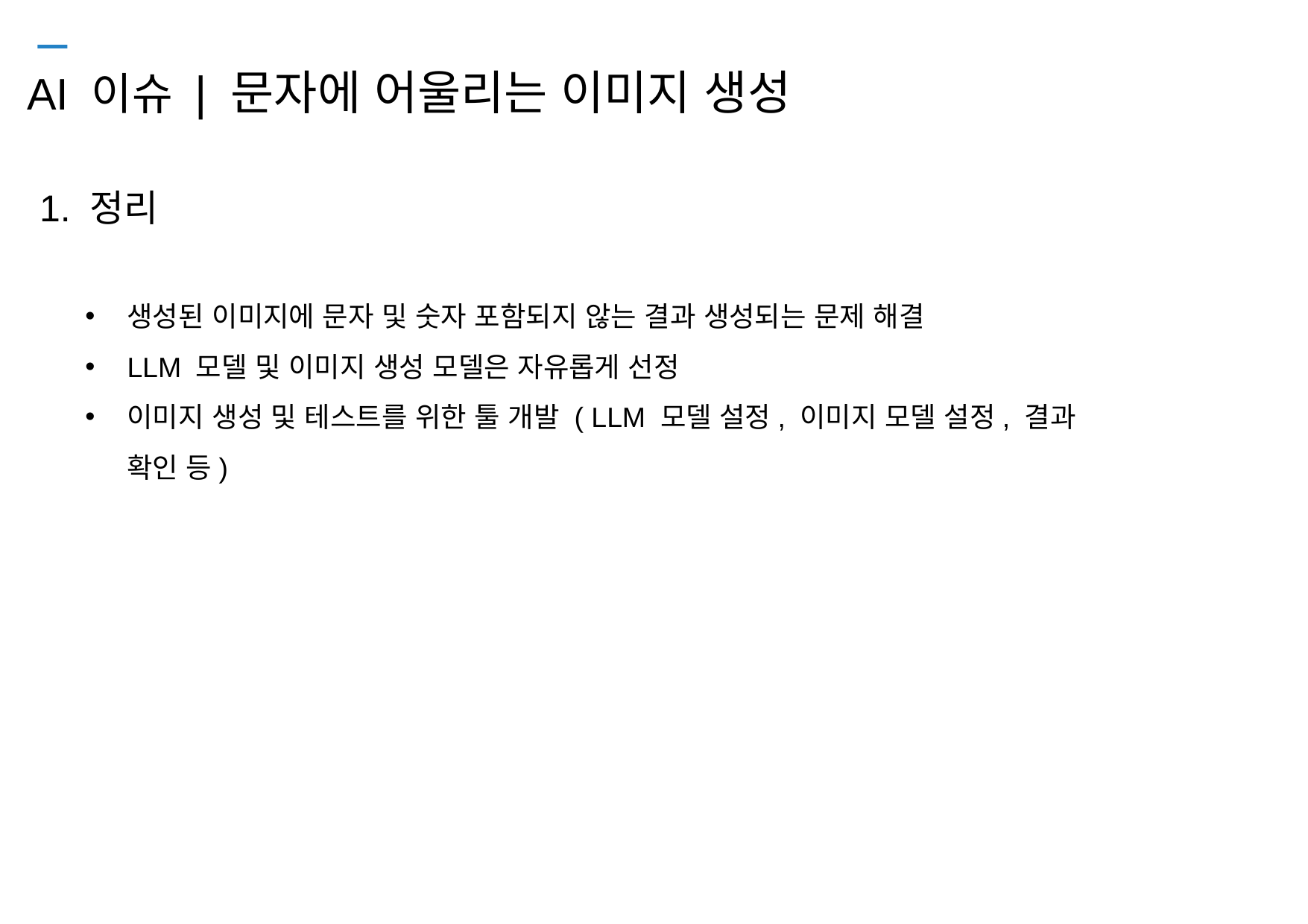

# AI 이슈 | 문자에 어울리는 이미지 생성
1. 정리
생성된 이미지에 문자 및 숫자 포함되지 않는 결과 생성되는 문제 해결
LLM 모델 및 이미지 생성 모델은 자유롭게 선정
이미지 생성 및 테스트를 위한 툴 개발 ( LLM 모델 설정, 이미지 모델 설정, 결과 확인 등)